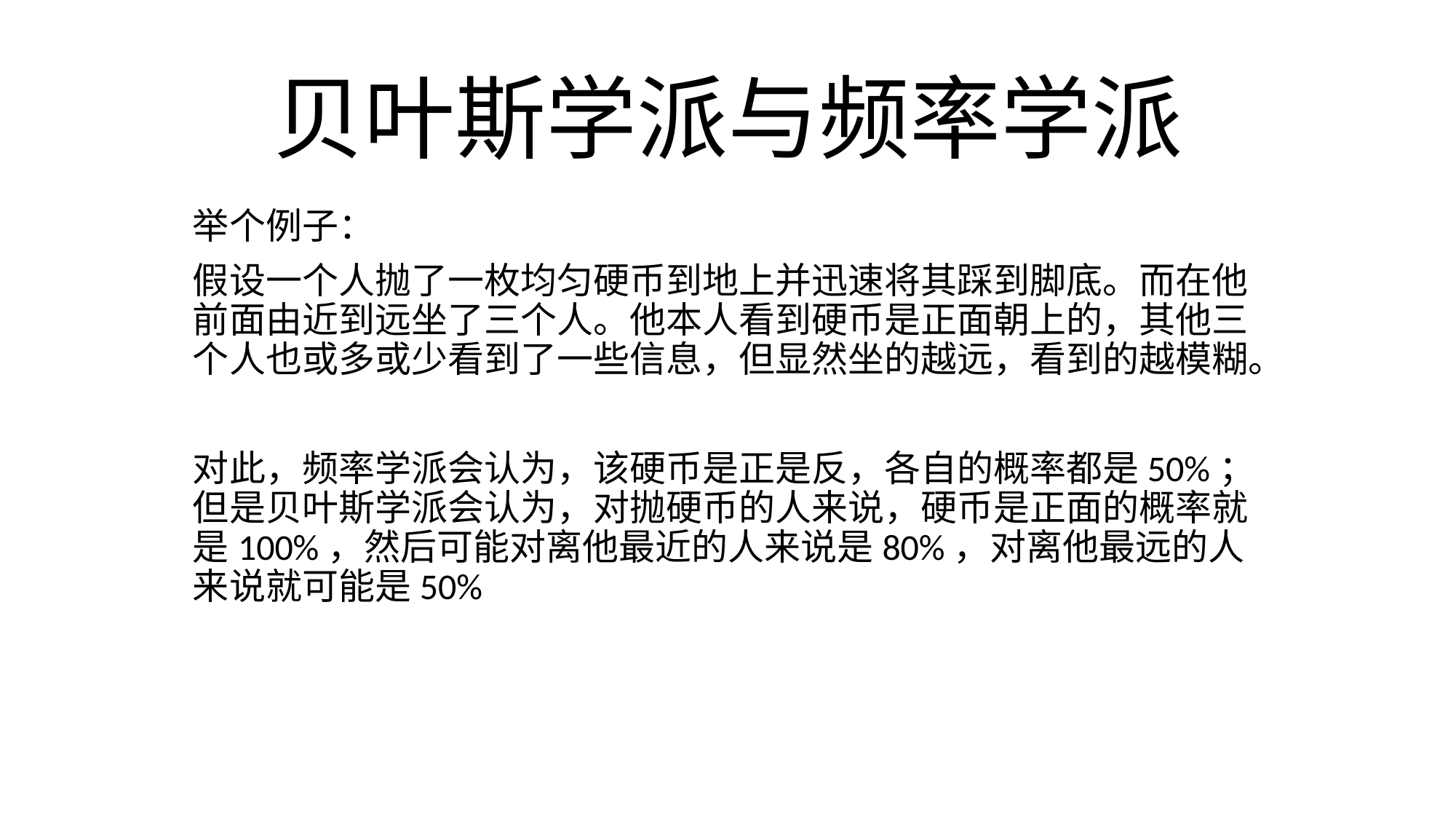

# 贝叶斯学派与频率学派
举个例子：
假设一个人抛了一枚均匀硬币到地上并迅速将其踩到脚底。而在他前面由近到远坐了三个人。他本人看到硬币是正面朝上的，其他三个人也或多或少看到了一些信息，但显然坐的越远，看到的越模糊。

对此，频率学派会认为，该硬币是正是反，各自的概率都是50%；但是贝叶斯学派会认为，对抛硬币的人来说，硬币是正面的概率就是100%，然后可能对离他最近的人来说是80%，对离他最远的人来说就可能是50%